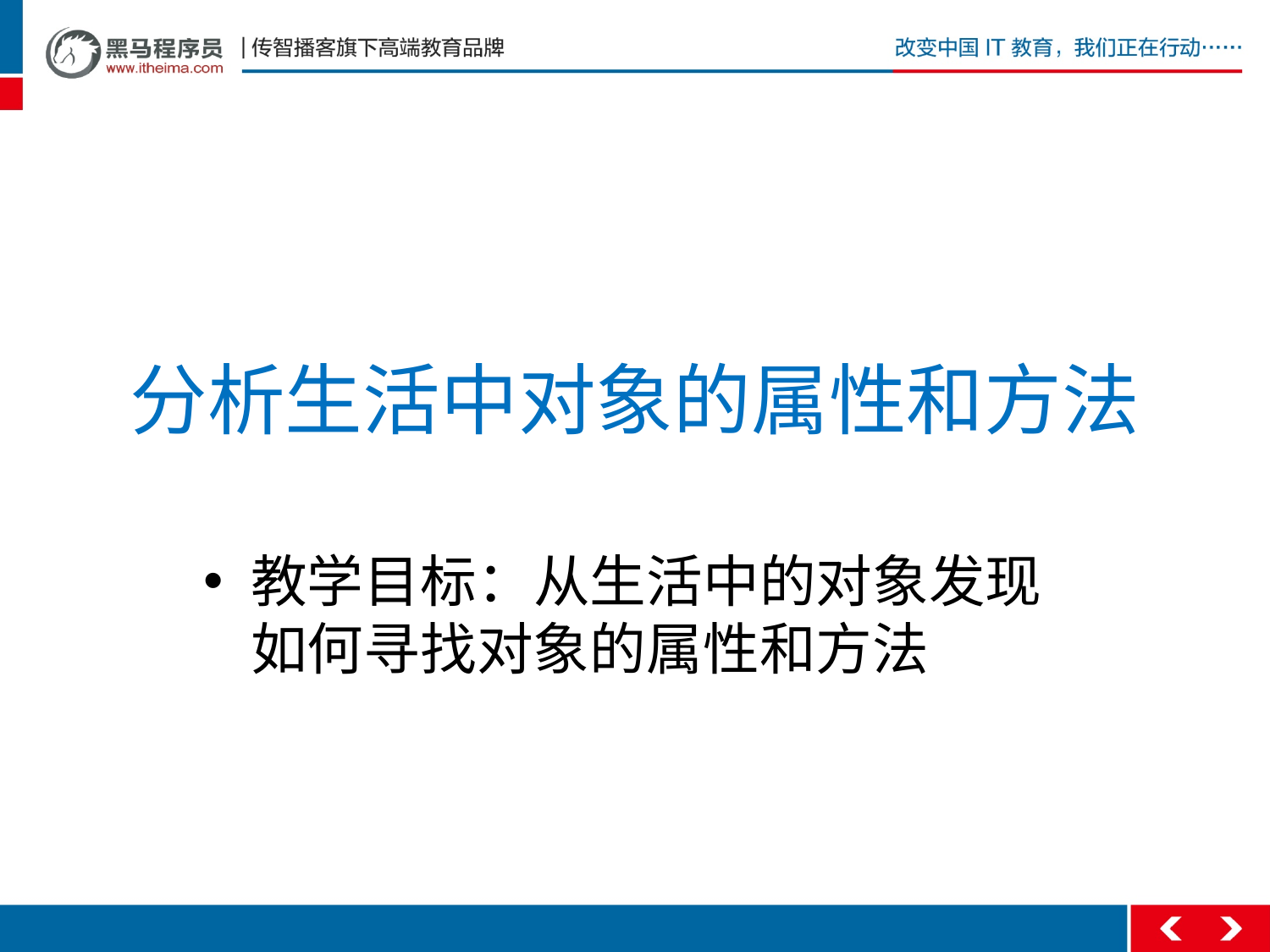

# 分析生活中对象的属性和方法
教学目标：从生活中的对象发现如何寻找对象的属性和方法